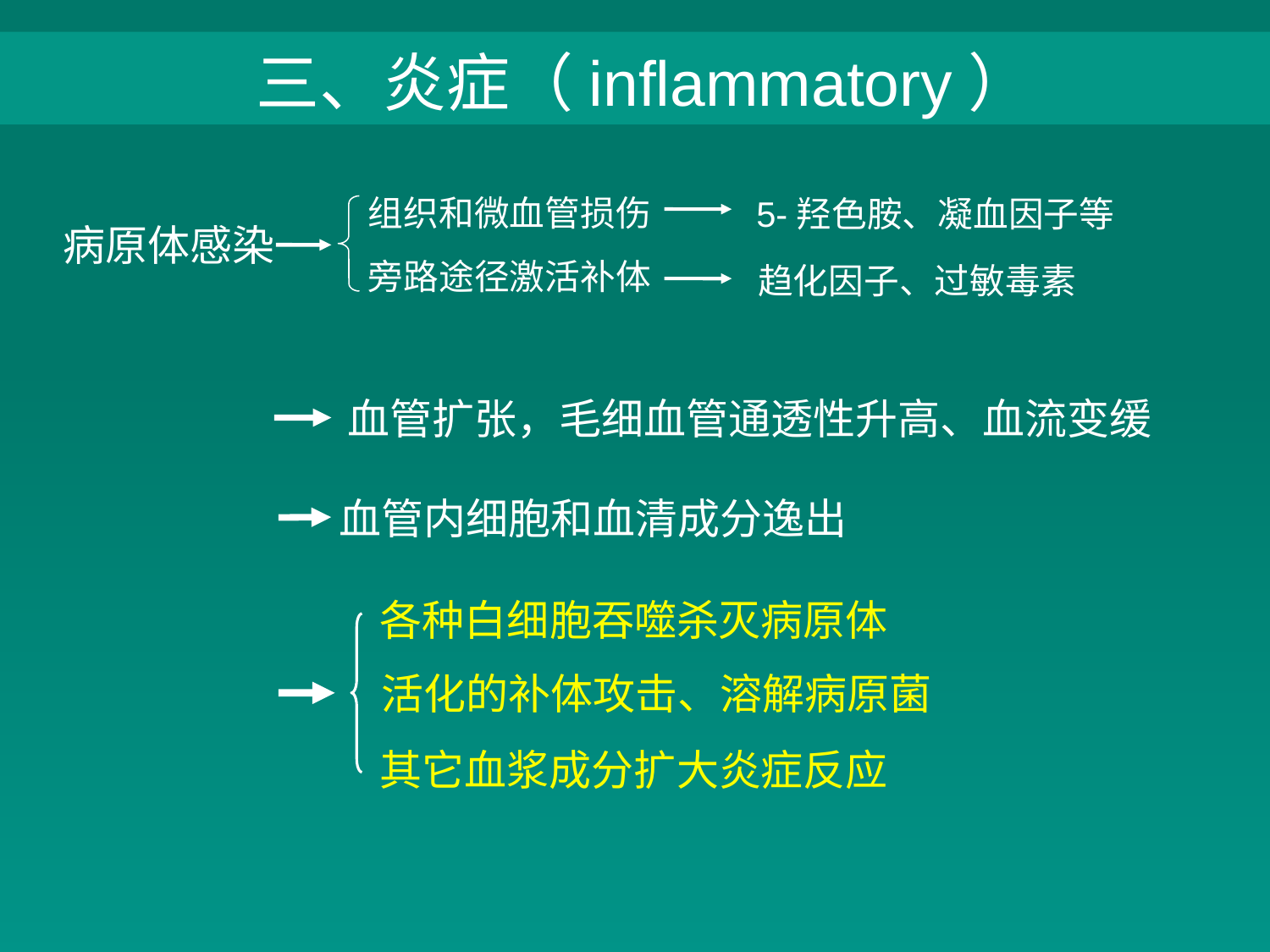

三、炎症（inflammatory）

组织和微血管损伤
5-羟色胺、凝血因子等

病原体感染

旁路途径激活补体
趋化因子、过敏毒素

血管扩张，毛细血管通透性升高、血流变缓

血管内细胞和血清成分逸出

各种白细胞吞噬杀灭病原体

活化的补体攻击、溶解病原菌

其它血浆成分扩大炎症反应